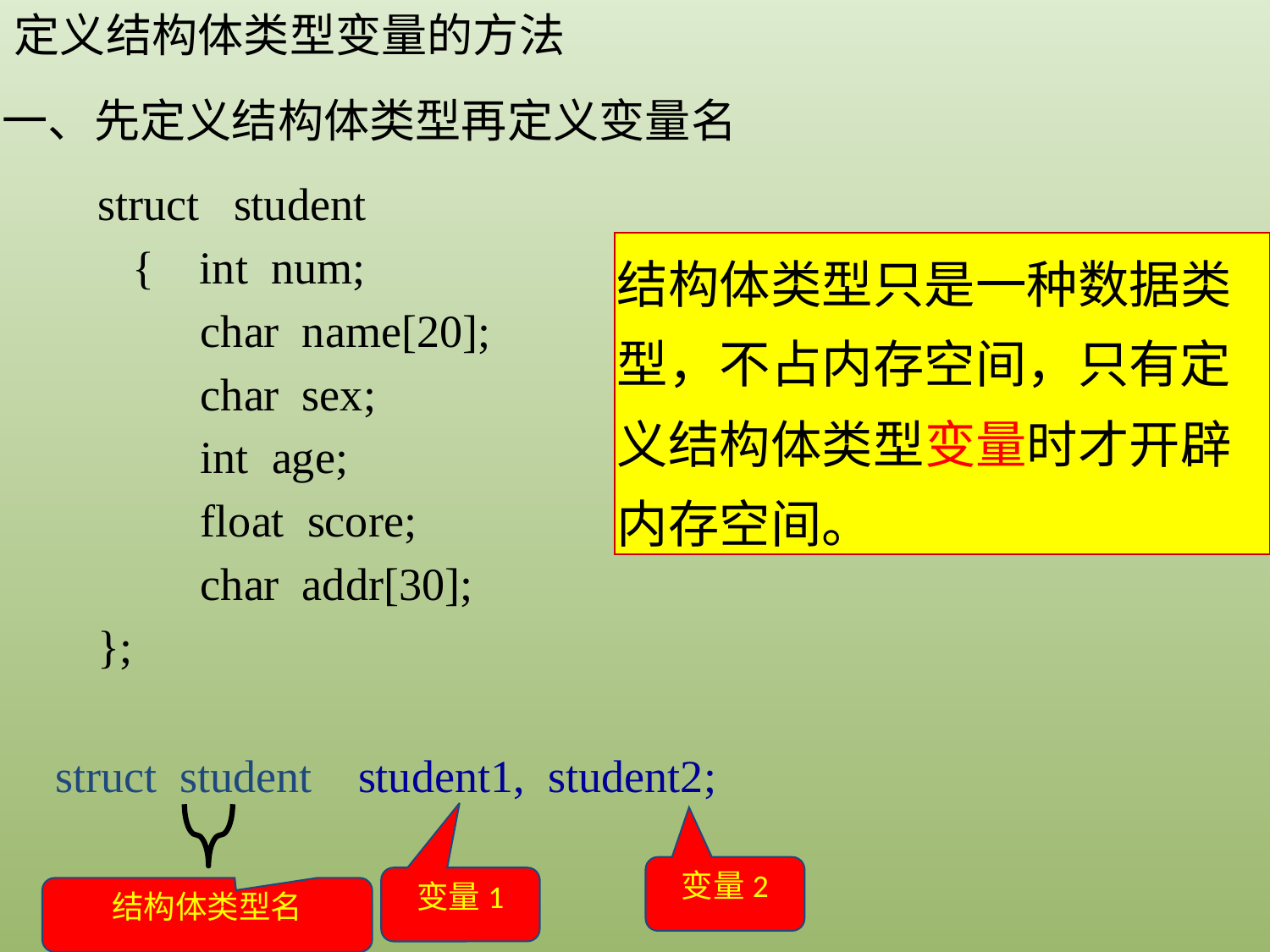

定义结构体类型变量的方法
一、先定义结构体类型再定义变量名
struct   student
   {    int  num;
         char  name[20];
         char  sex;
         int  age;
         float  score;
         char  addr[30];
};
结构体类型只是一种数据类型，不占内存空间，只有定义结构体类型变量时才开辟内存空间。
struct  student    student1,  student2;

变量2
变量1
结构体类型名
385